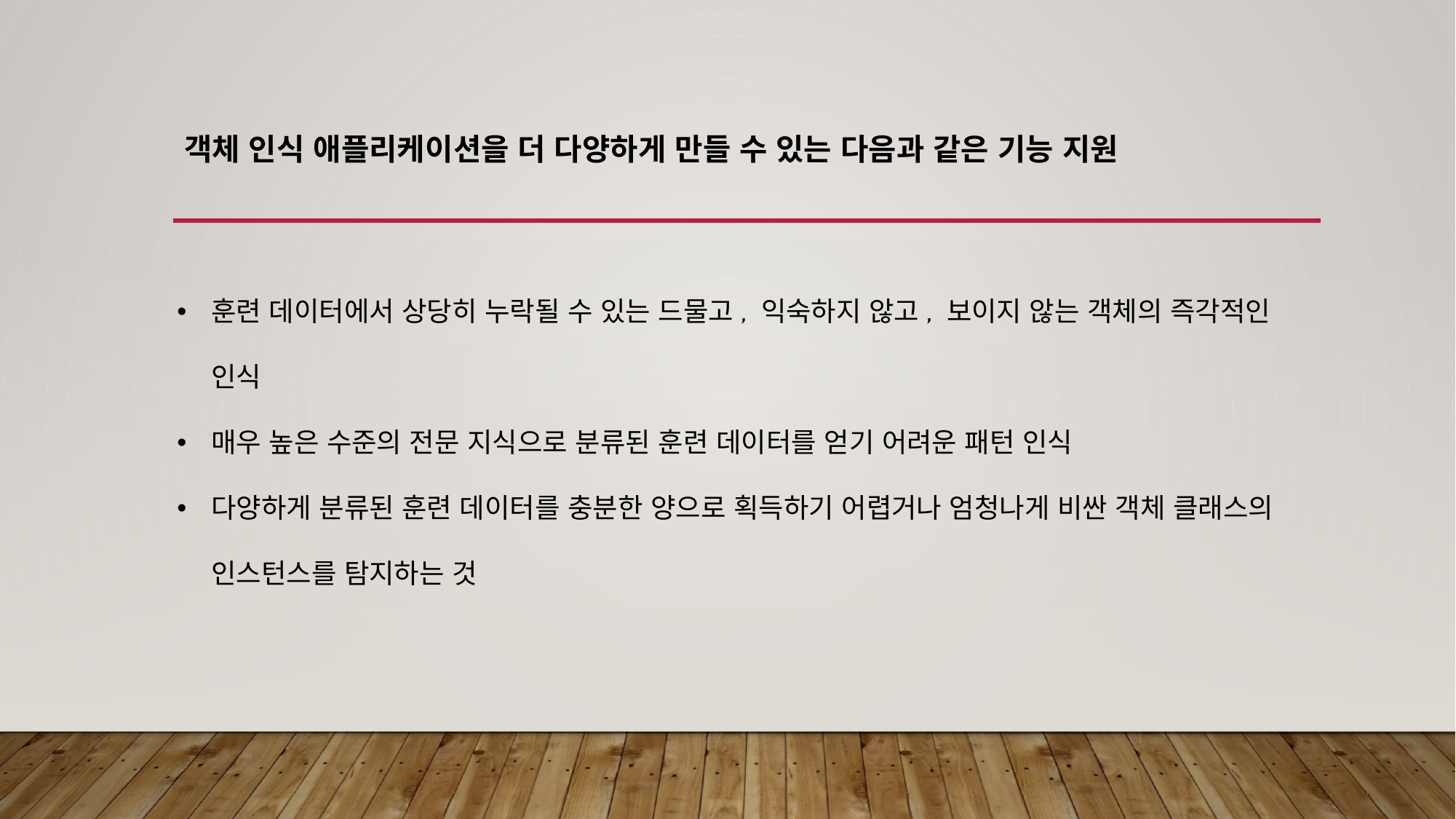

# 객체 인식 애플리케이션을 더 다양하게 만들 수 있는 다음과 같은 기능 지원
훈련 데이터에서 상당히 누락될 수 있는 드물고, 익숙하지 않고, 보이지 않는 객체의 즉각적인 인식
매우 높은 수준의 전문 지식으로 분류된 훈련 데이터를 얻기 어려운 패턴 인식
다양하게 분류된 훈련 데이터를 충분한 양으로 획득하기 어렵거나 엄청나게 비싼 객체 클래스의 인스턴스를 탐지하는 것